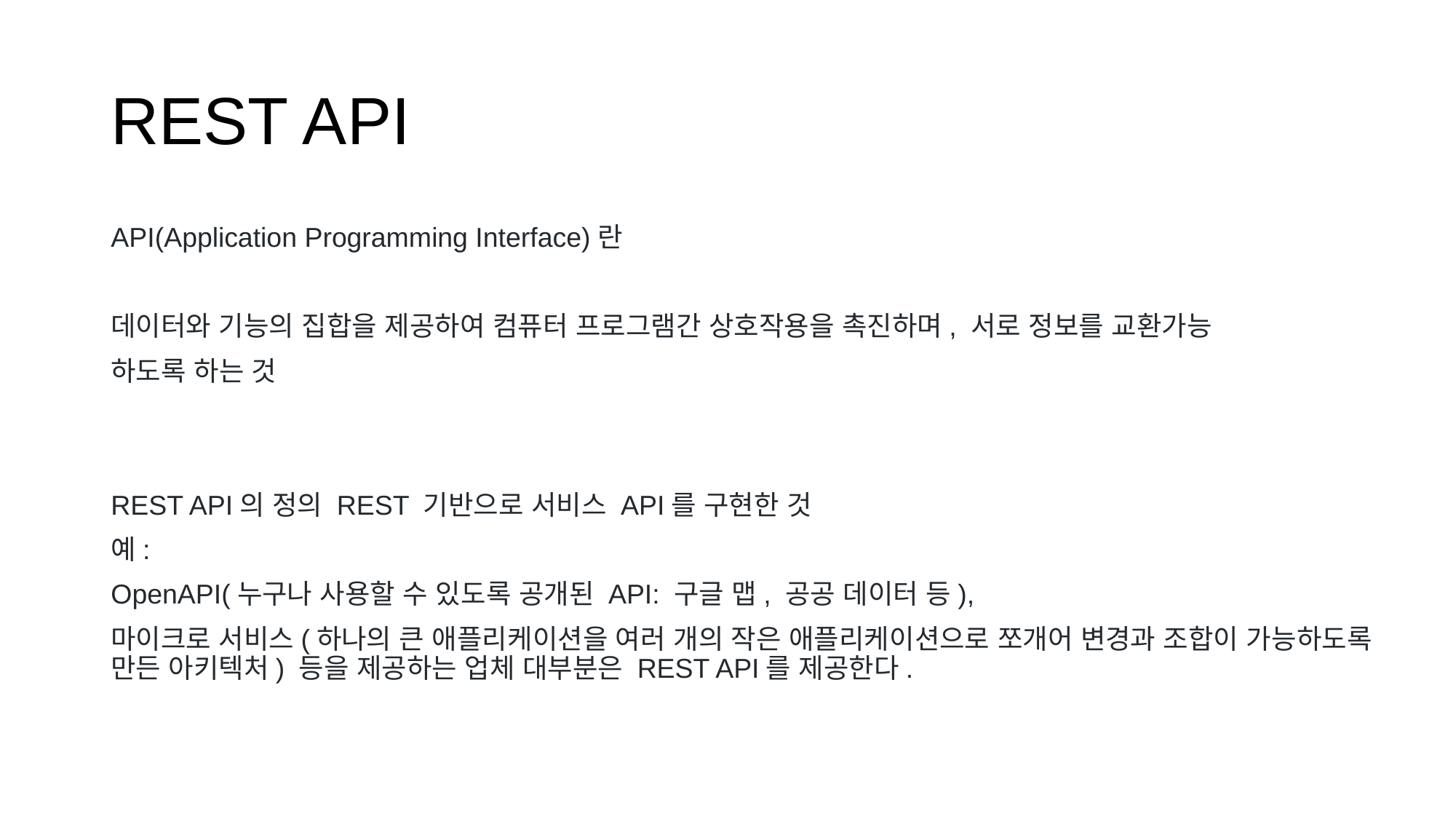

# REST API
API(Application Programming Interface)란

데이터와 기능의 집합을 제공하여 컴퓨터 프로그램간 상호작용을 촉진하며, 서로 정보를 교환가능
하도록 하는 것

REST API의 정의 REST 기반으로 서비스 API를 구현한 것
예:
OpenAPI(누구나 사용할 수 있도록 공개된 API: 구글 맵, 공공 데이터 등),
마이크로 서비스(하나의 큰 애플리케이션을 여러 개의 작은 애플리케이션으로 쪼개어 변경과 조합이 가능하도록 만든 아키텍처) 등을 제공하는 업체 대부분은 REST API를 제공한다.